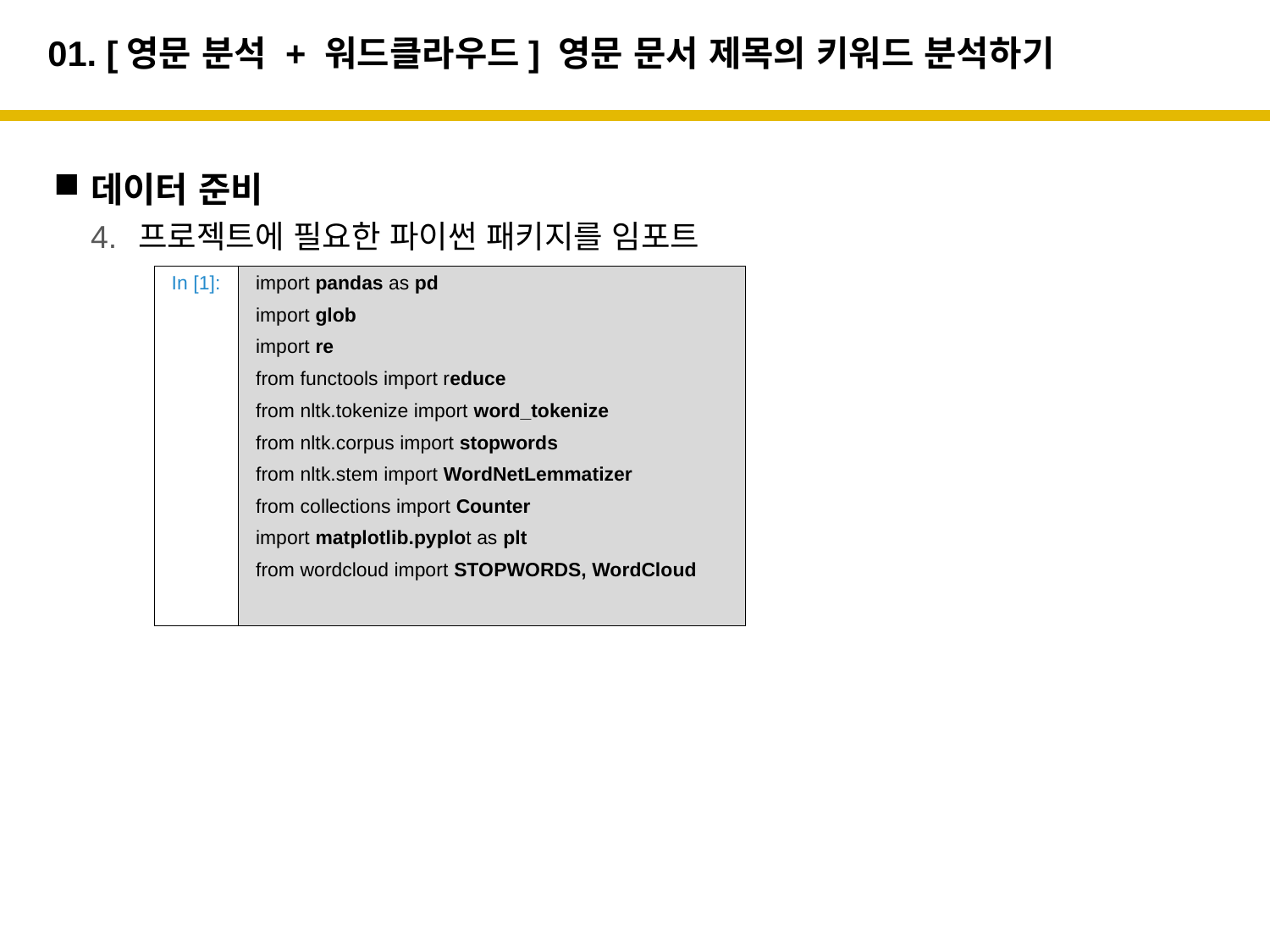

# 01. [영문 분석 + 워드클라우드] 영문 문서 제목의 키워드 분석하기
데이터 준비
프로젝트에 필요한 파이썬 패키지를 임포트
| In [1]: | import pandas as pd import glob import re from functools import reduce from nltk.tokenize import word\_tokenize from nltk.corpus import stopwords from nltk.stem import WordNetLemmatizer from collections import Counter import matplotlib.pyplot as plt from wordcloud import STOPWORDS, WordCloud |
| --- | --- |